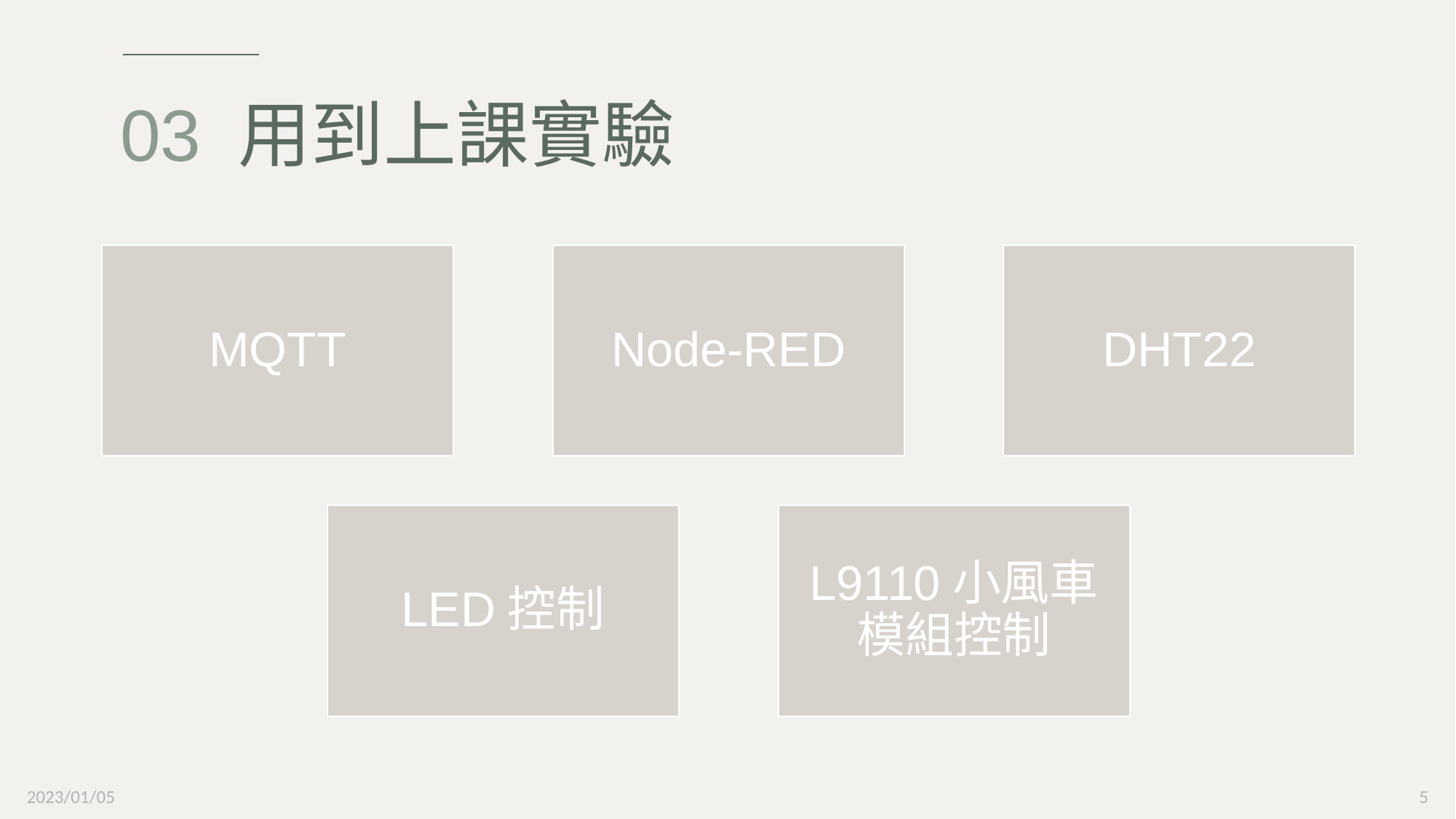

# 03 用到上課實驗
MQTT
Node-RED
DHT22
LED控制
L9110小風車模組控制
2023/01/05
5